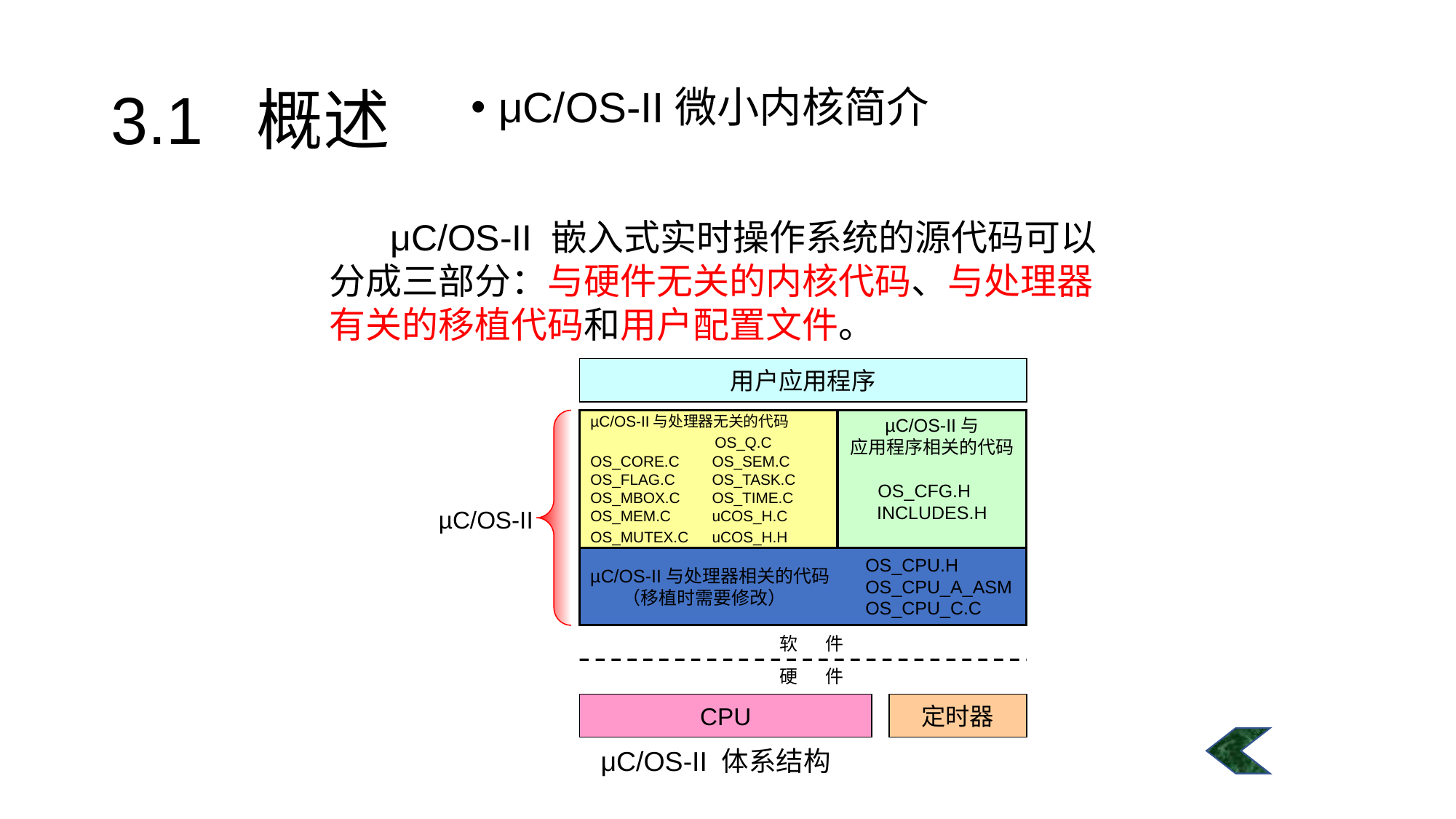

# 3.1  概述
μC/OS-II微小内核简介
      μC/OS-II 嵌入式实时操作系统的源代码可以分成三部分：与硬件无关的内核代码、与处理器有关的移植代码和用户配置文件。
用户应用程序

µC/OS-II与处理器无关的代码
	   OS_Q.C
OS_CORE.C	   OS_SEM.C
OS_FLAG.C 	   OS_TASK.C
OS_MBOX.C   	   OS_TIME.C
OS_MEM.C	   uCOS_H.C
OS_MUTEX.C 	   uCOS_H.H
µC/OS-II与
应用程序相关的代码

OS_CFG.H
INCLUDES.H

µC/OS-II
µC/OS-II与处理器相关的代码
       （移植时需要修改）
OS_CPU.H
OS_CPU_A_ASM
OS_CPU_C.C
软       件

硬       件
CPU
定时器
μC/OS-II 体系结构